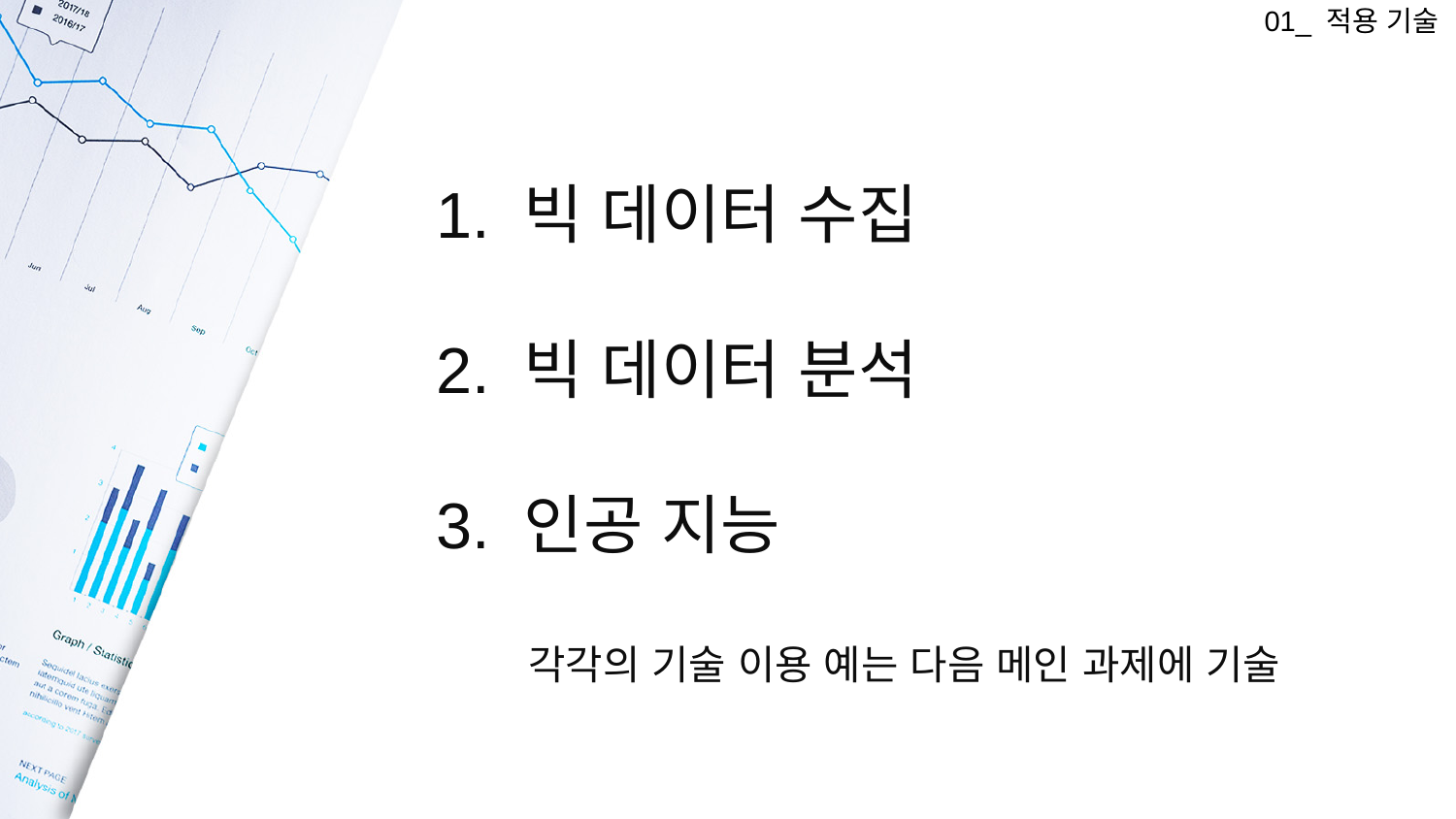

01_ 적용 기술
1. 빅 데이터 수집

2. 빅 데이터 분석

3. 인공 지능

각각의 기술 이용 예는 다음 메인 과제에 기술